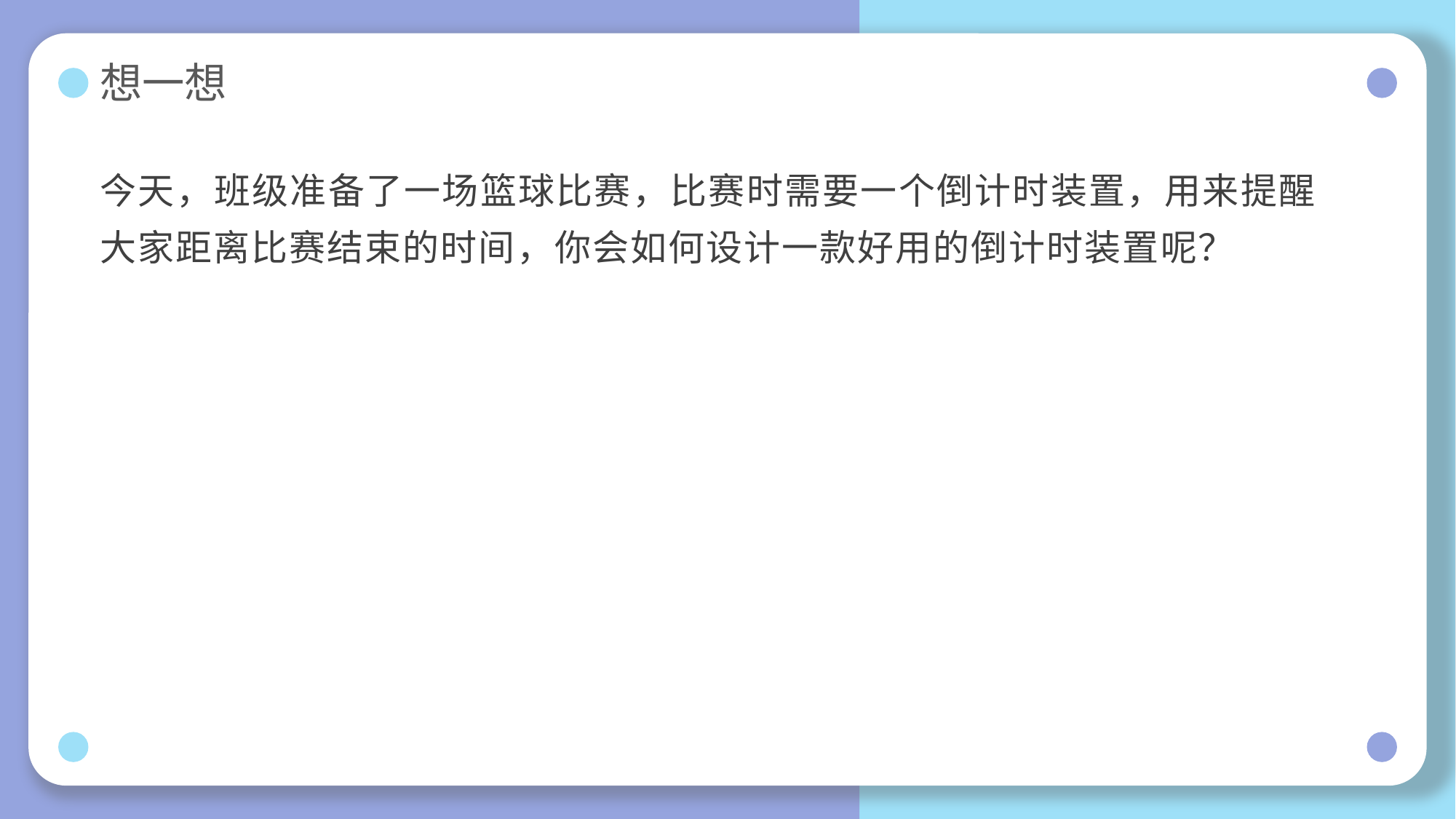

# 想一想
今天，班级准备了一场篮球比赛，比赛时需要一个倒计时装置，用来提醒大家距离比赛结束的时间，你会如何设计一款好用的倒计时装置呢？